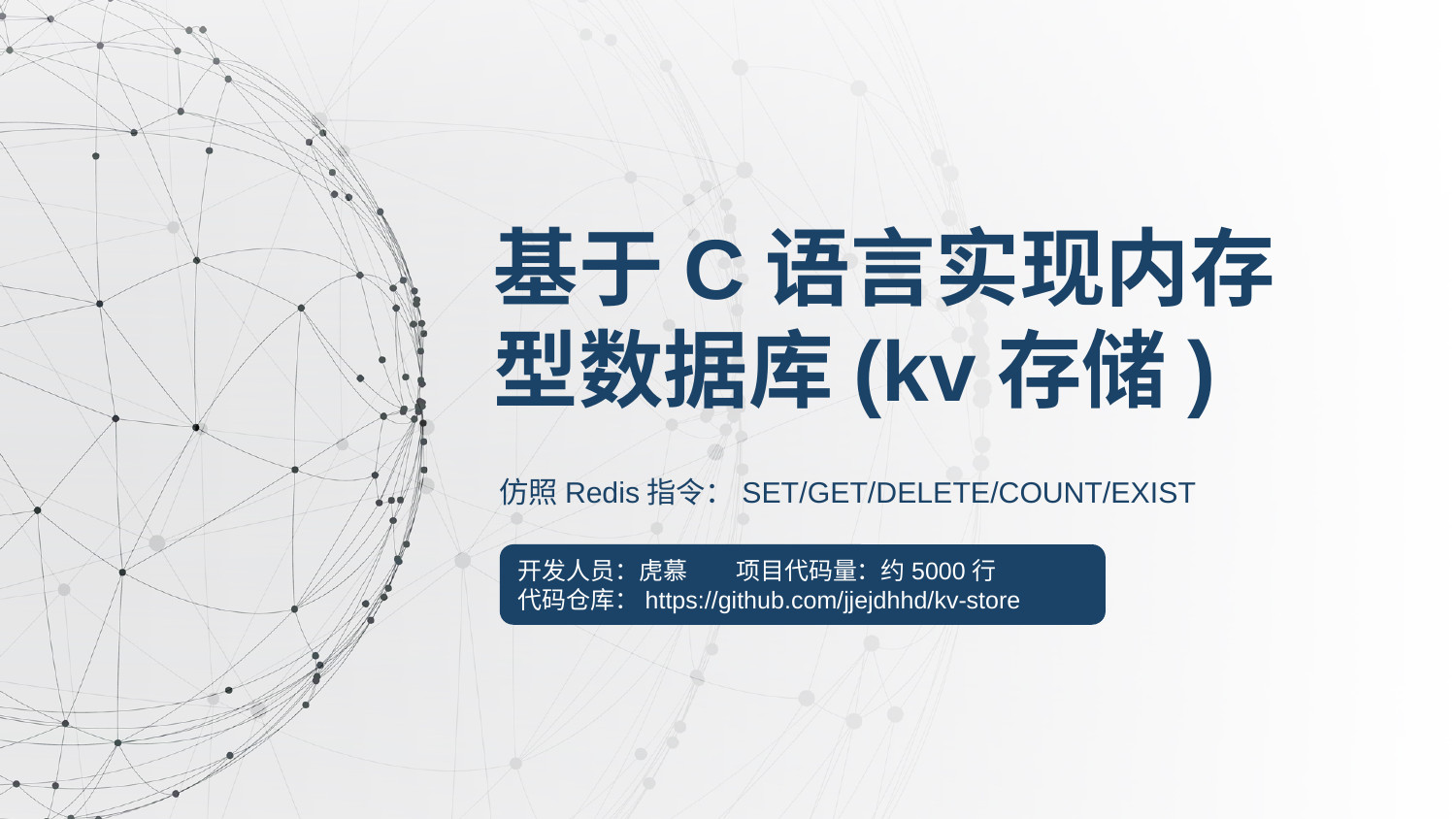

基于C语言实现内存型数据库(kv存储)
仿照Redis指令：SET/GET/DELETE/COUNT/EXIST
开发人员：虎慕         项目代码量：约5000行
代码仓库：https://github.com/jjejdhhd/kv-store